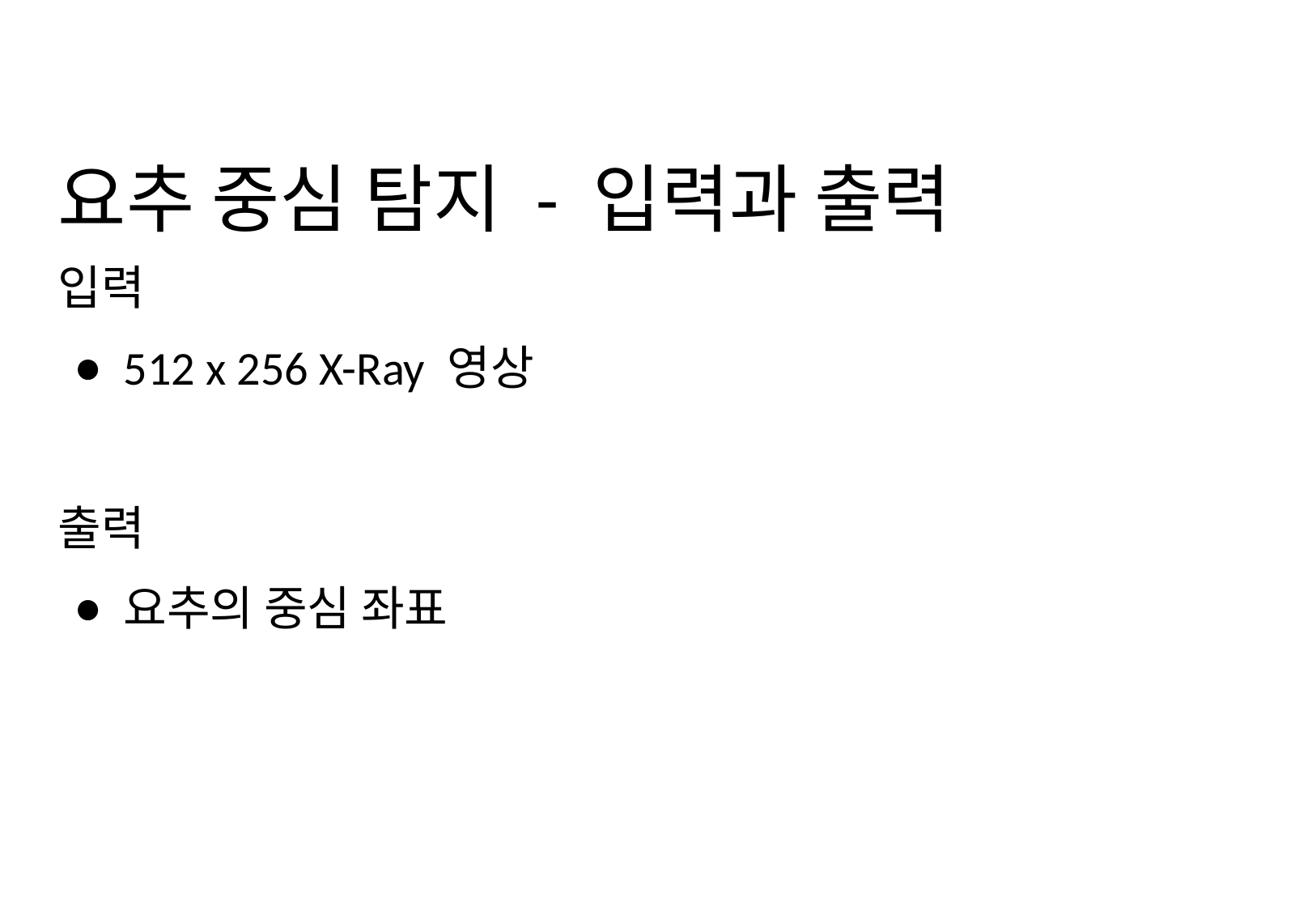

# 요추 중심 탐지 - 입력과 출력
입력
512 x 256 X-Ray 영상

출력
요추의 중심 좌표